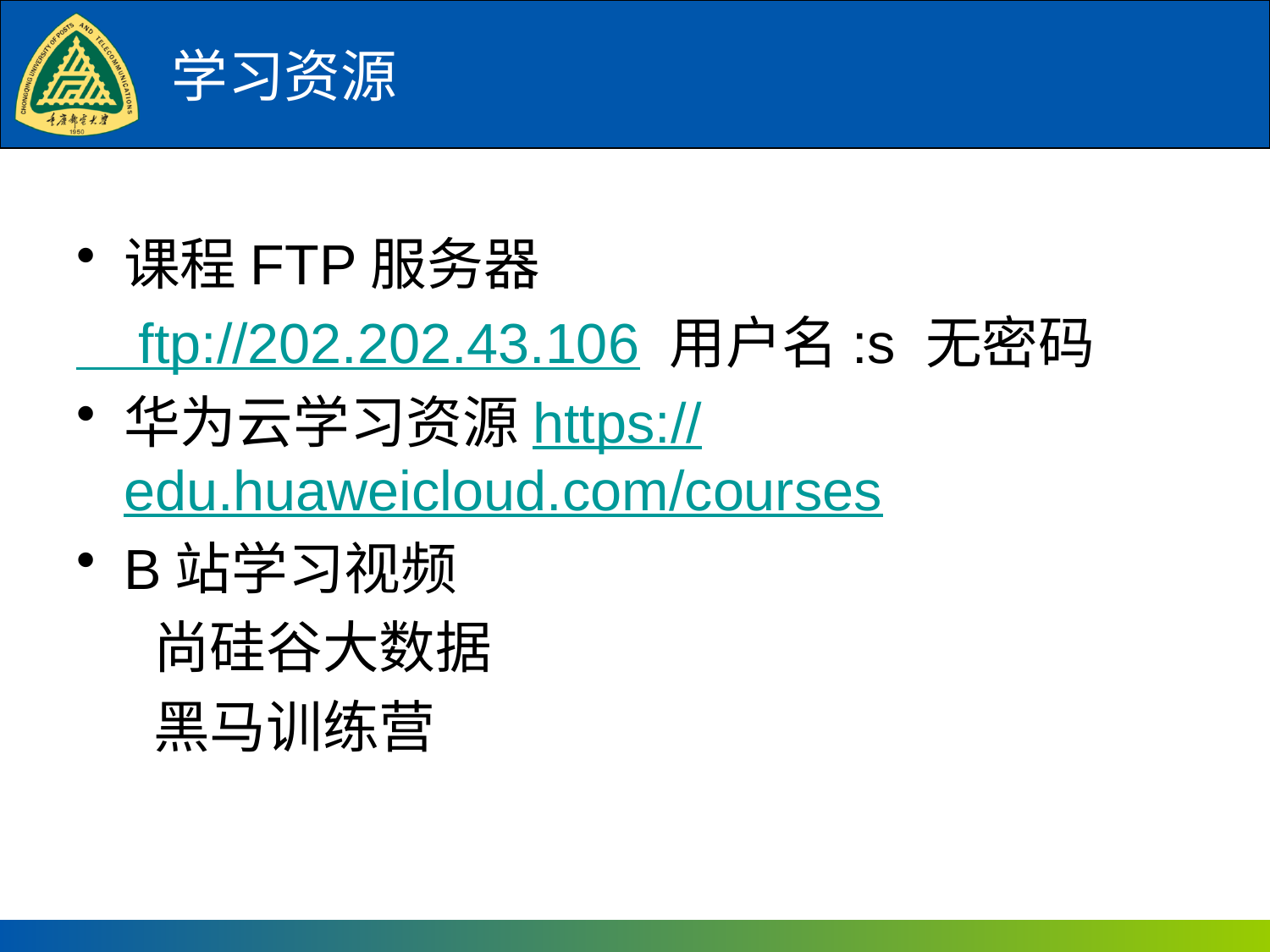

# 学习资源
课程FTP服务器
    ftp://202.202.43.106 用户名:s 无密码
华为云学习资源https://edu.huaweicloud.com/courses
B站学习视频
     尚硅谷大数据
     黑马训练营